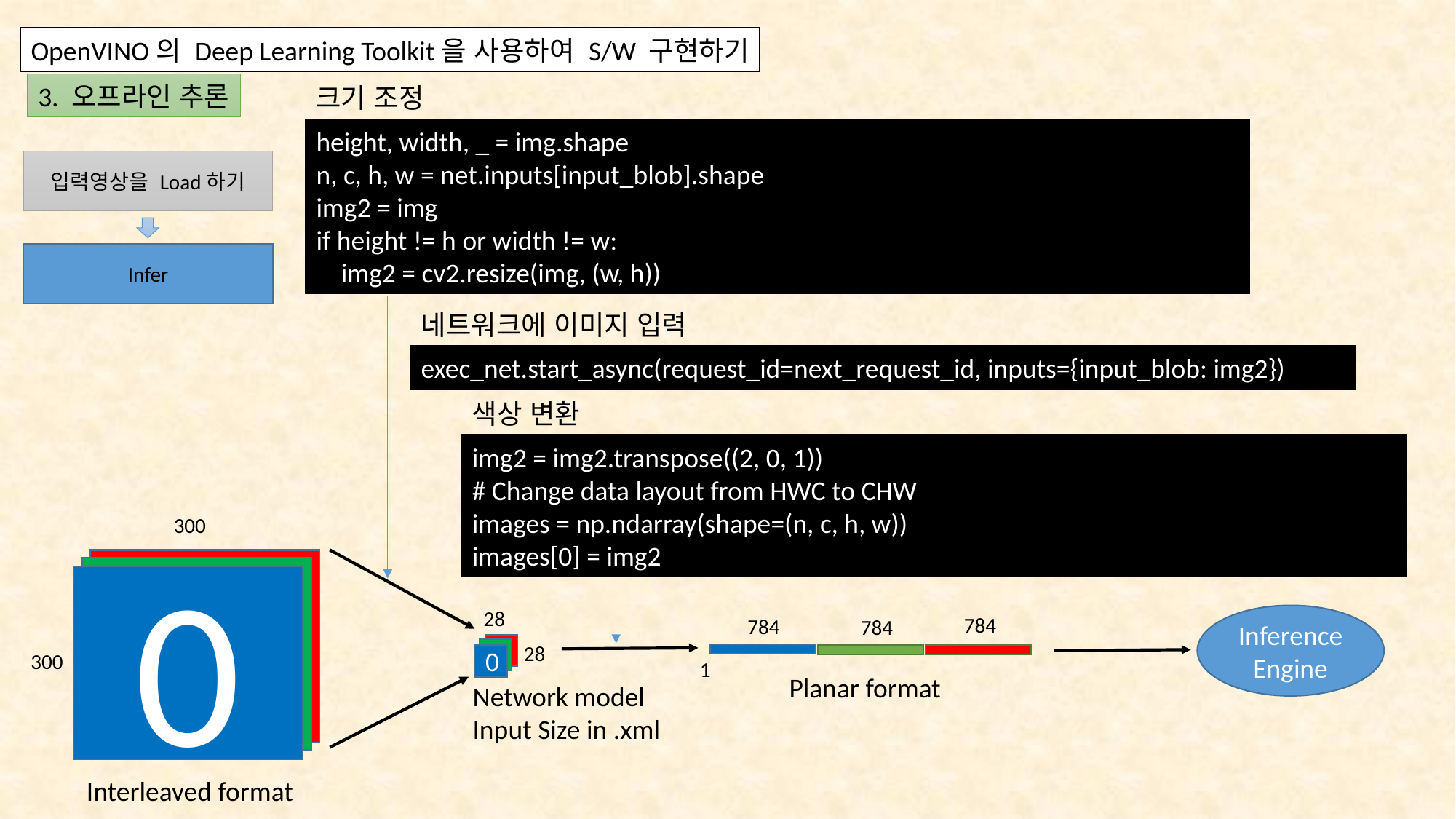

OpenVINO의 Deep Learning Toolkit을 사용하여 S/W 구현하기
3. 오프라인 추론
크기 조정
height, width, _ = img.shape
n, c, h, w = net.inputs[input_blob].shape
img2 = img
if height != h or width != w:
    img2 = cv2.resize(img, (w, h))
입력영상을 Load하기

Infer
네트워크에 이미지 입력
exec_net.start_async(request_id=next_request_id, inputs={input_blob: img2})
색상 변환
img2 = img2.transpose((2, 0, 1))
# Change data layout from HWC to CHW
images = np.ndarray(shape=(n, c, h, w))
images[0] = img2
300
0
0
0
28
Inference Engine
784
784
784
0
28
0
300

0
1
Planar format
Network model
Input Size in .xml
Interleaved format